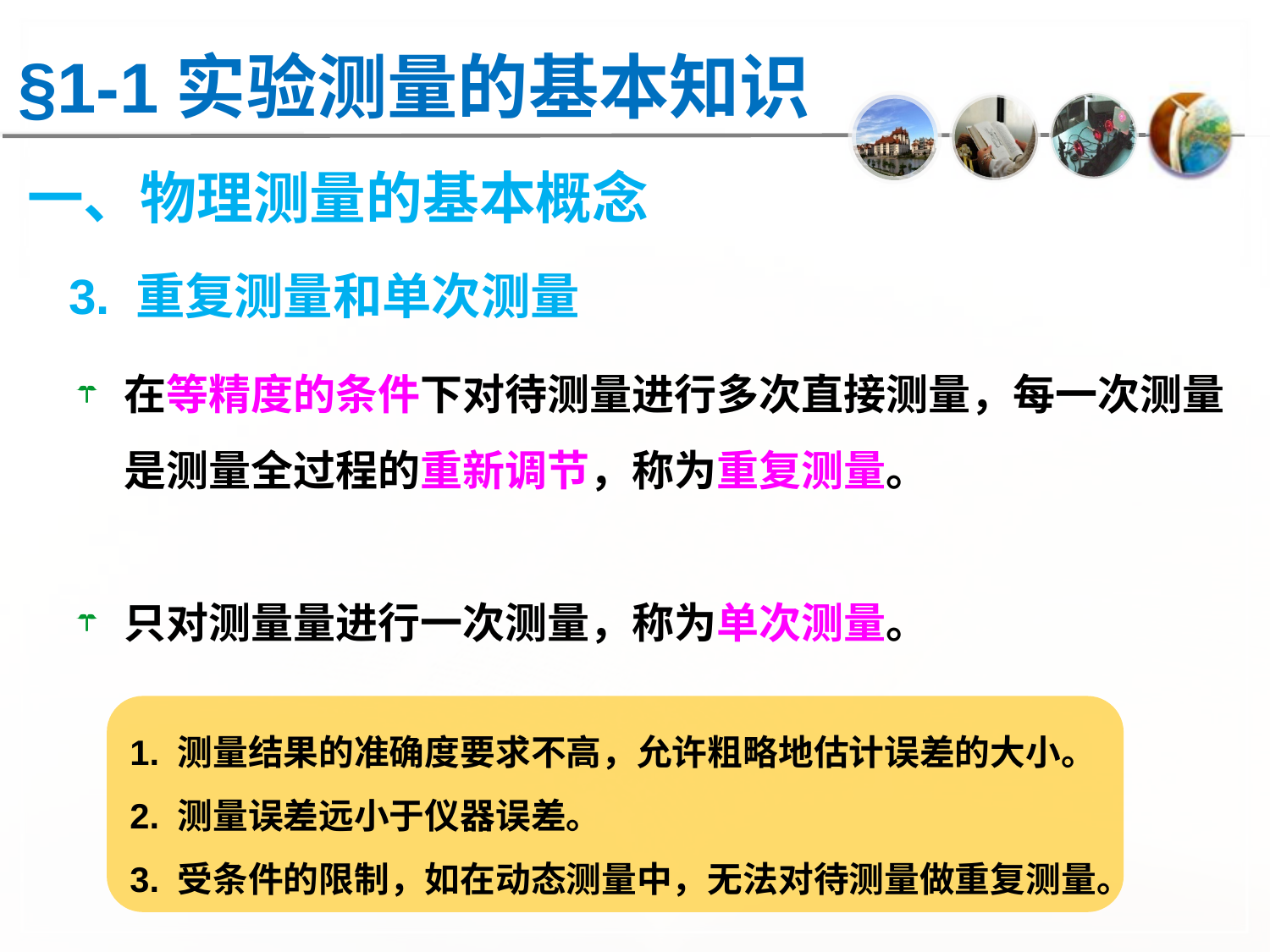

§1-1实验测量的基本知识
一、物理测量的基本概念
   3. 重复测量和单次测量
在等精度的条件下对待测量进行多次直接测量，每一次测量是测量全过程的重新调节，称为重复测量。

只对测量量进行一次测量，称为单次测量。
1. 测量结果的准确度要求不高，允许粗略地估计误差的大小。
2. 测量误差远小于仪器误差。
3. 受条件的限制，如在动态测量中，无法对待测量做重复测量。